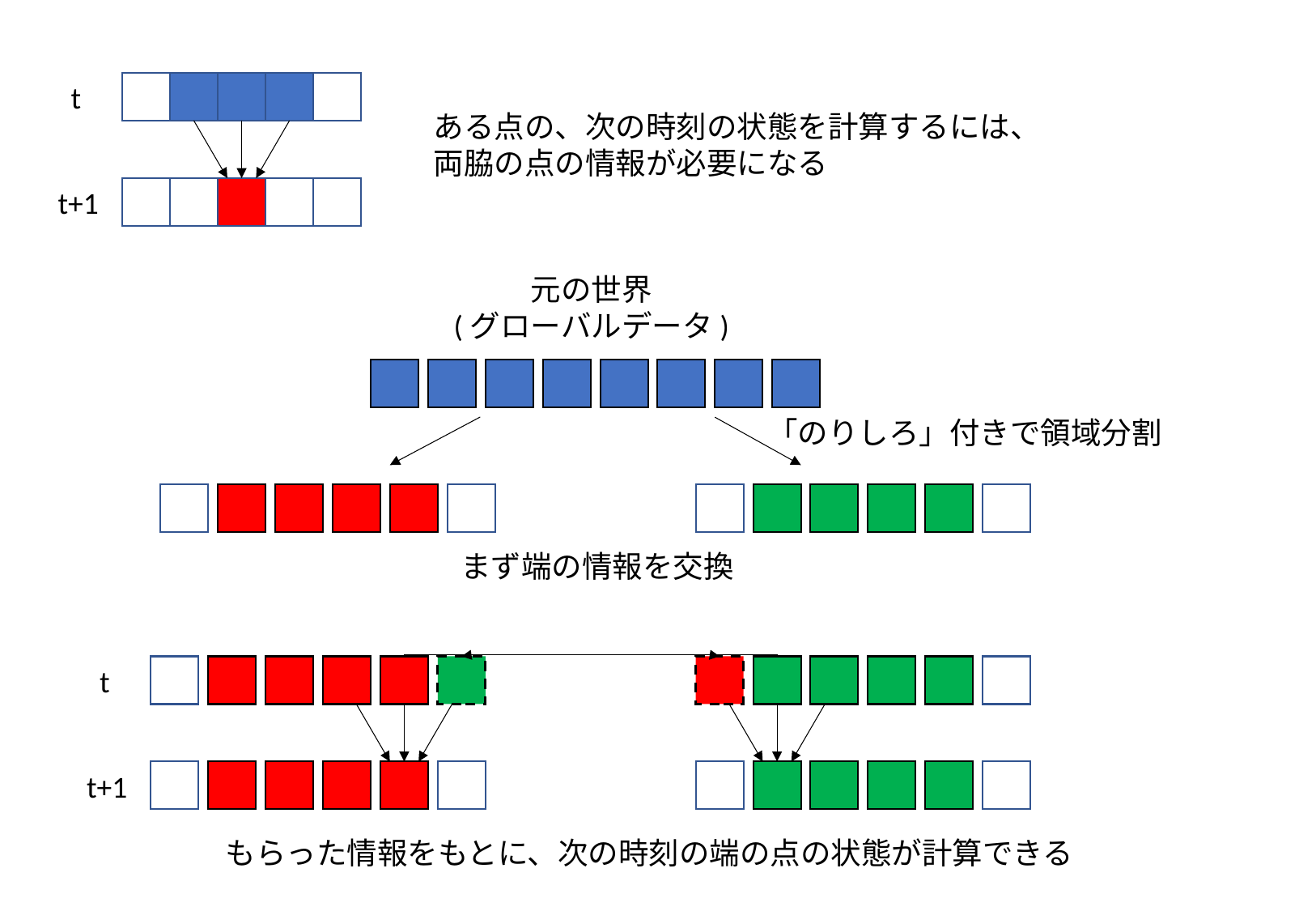

t

ある点の、次の時刻の状態を計算するには、
両脇の点の情報が必要になる
t+1

元の世界
(グローバルデータ)

「のりしろ」付きで領域分割

まず端の情報を交換
t

t+1

もらった情報をもとに、次の時刻の端の点の状態が計算できる